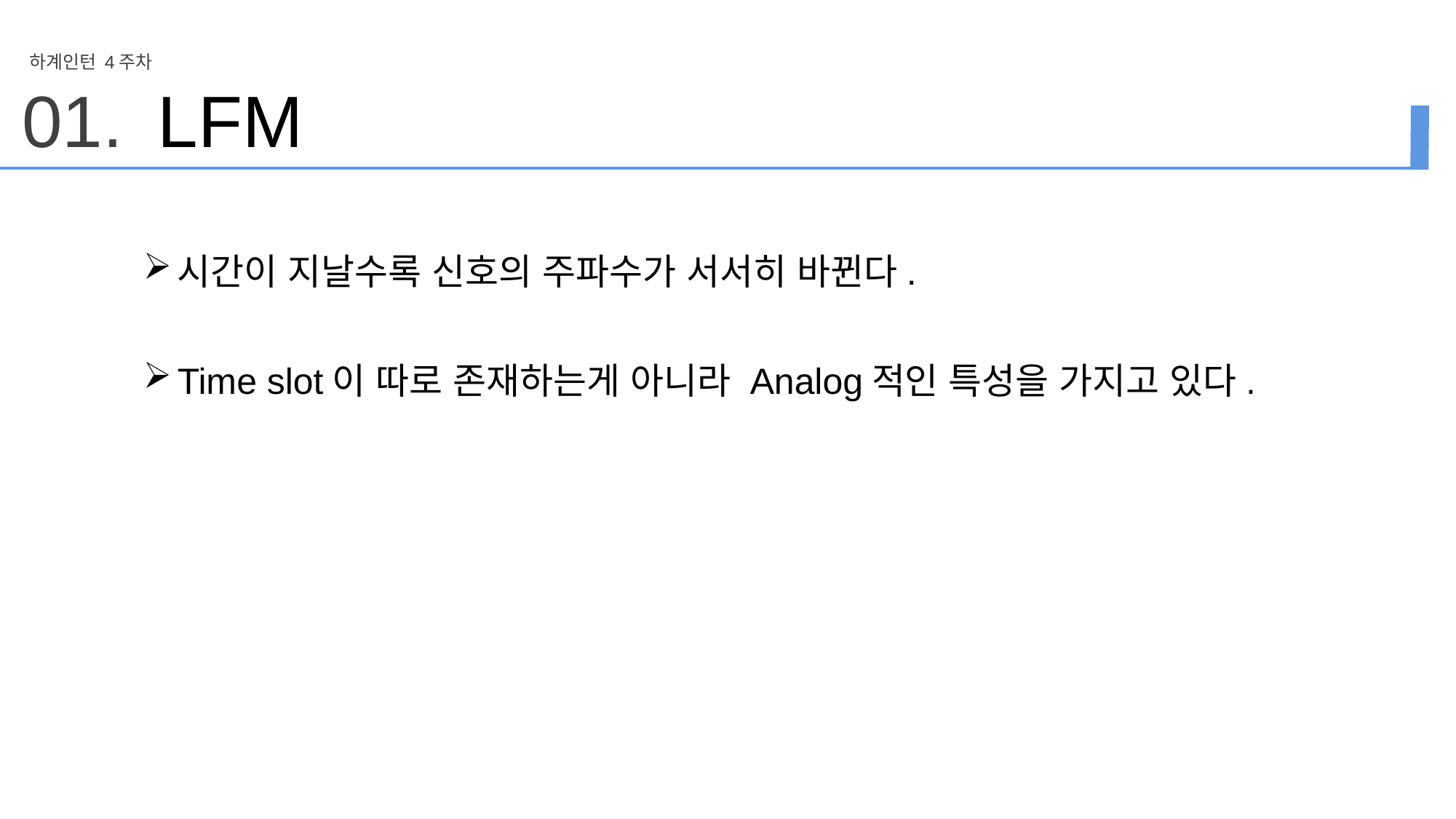

하계인턴 4주차
01.
LFM
시간이 지날수록 신호의 주파수가 서서히 바뀐다.
Time slot이 따로 존재하는게 아니라 Analog적인 특성을 가지고 있다.